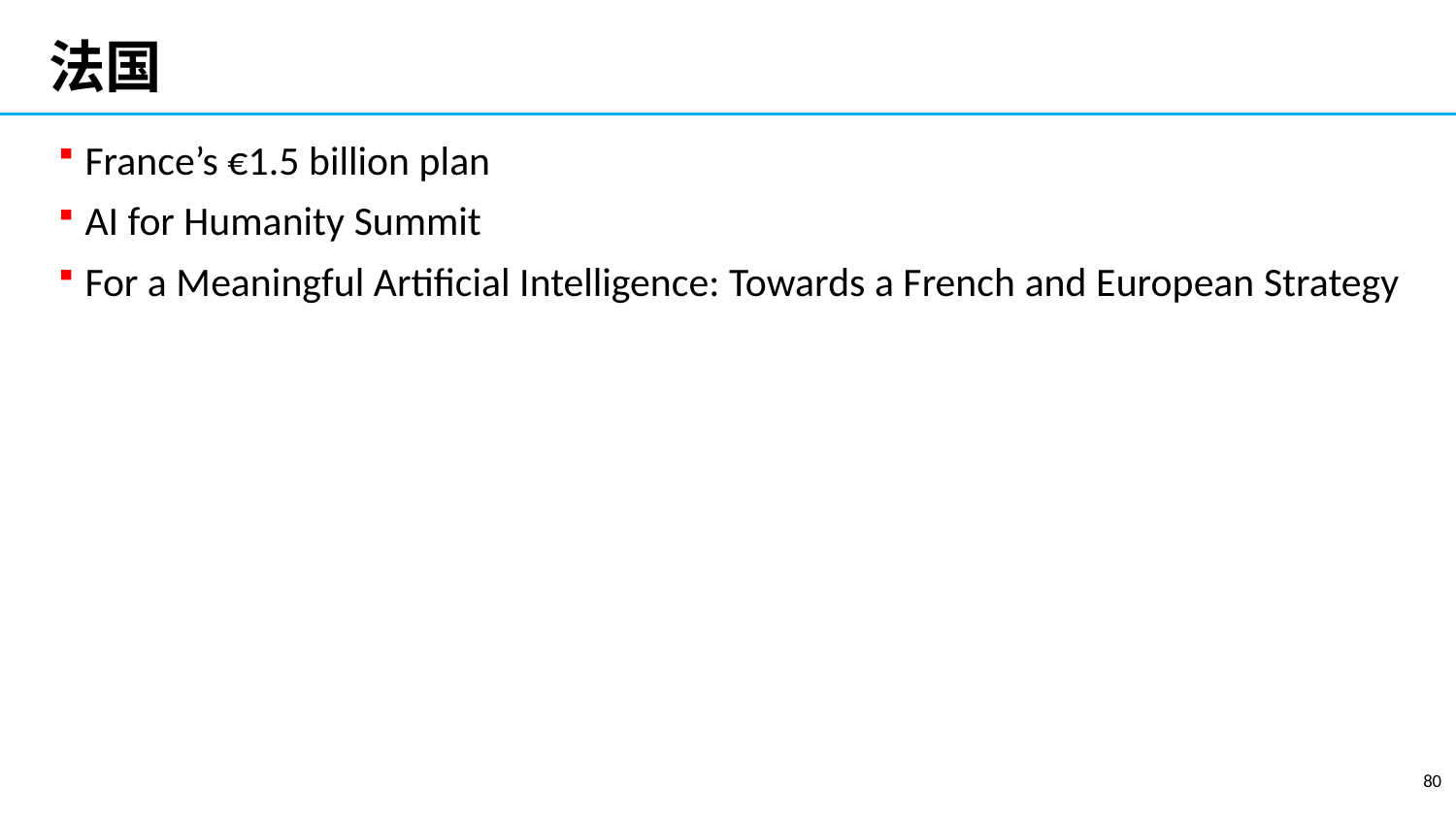

# 法国

France’s €1.5 billion plan
AI for Humanity Summit
For a Meaningful Artificial Intelligence: Towards a French and European Strategy
80